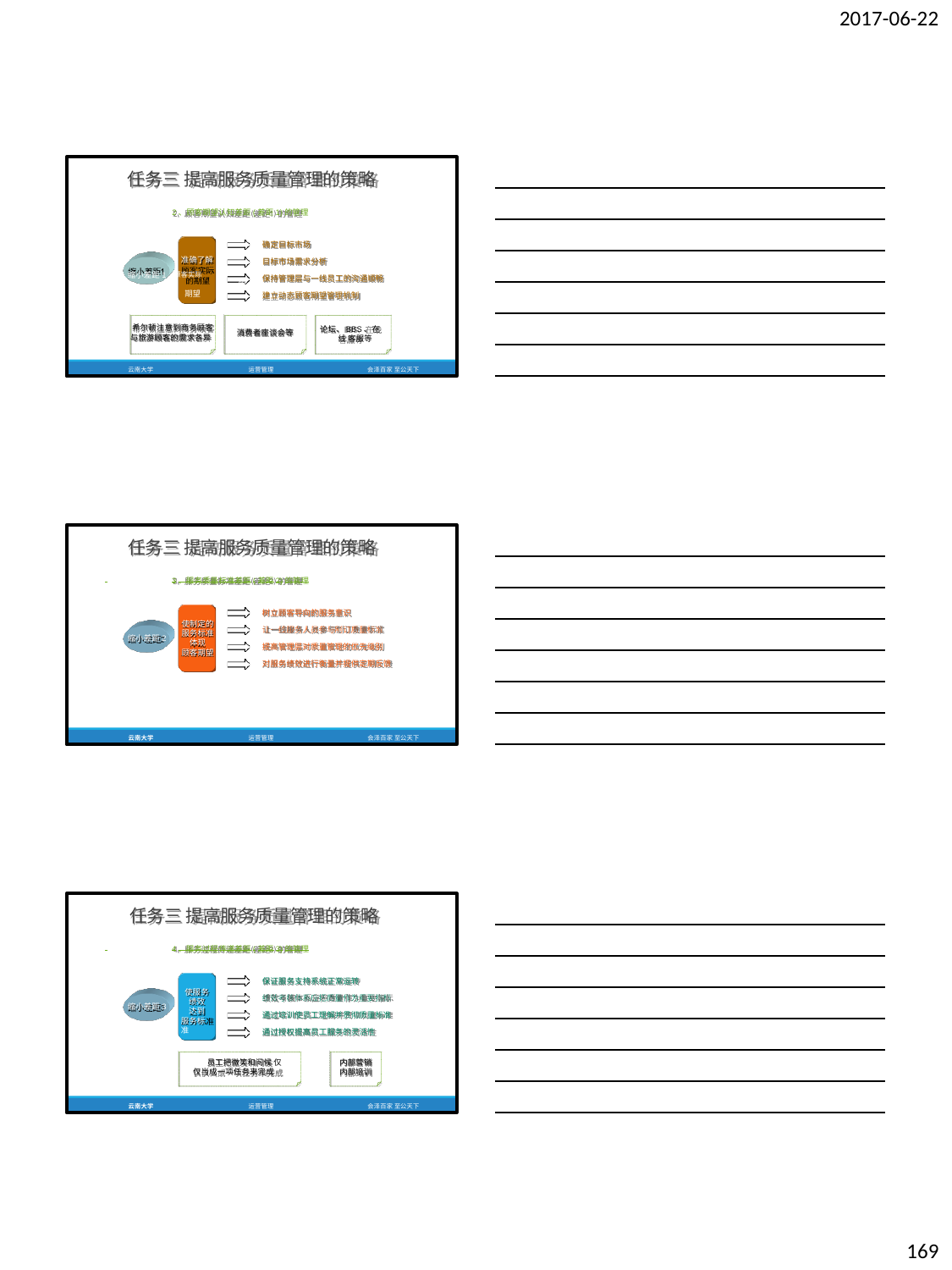

2017-06-22

任务三 提高服务质量管理的策略

2、顾客期望认知差距(差距1)的管理

确定目标市场

准确了解 缩小差距1 顾客实际
的期望

目标市场需求分析
保持管理层与一线员工的沟通顺畅 建立动态顾客期望管理机制

希尔顿注意到商务顾客 与旅游顾客的需求各异
论坛、BBS、在线 客服等

消费者座谈会等

云南大学
运营管理
会泽百家 至公天下

任务三 提高服务质量管理的策略

 	3、服务质量标准差距(差距2)的管理

树立顾客导向的服务意识

使制定的 服务标准 体现
顾客期望

让一线服务人员参与制订质量标准

缩小差距2
提高管理层对质量管理的优先级别

对服务绩效进行衡量并提供定期反馈

云南大学
运营管理
会泽百家 至公天下

任务三 提高服务质量管理的策略

 	4、服务过程传递差距(差距3)的管理

保证服务支持系统正常运转

使服务 绩效 达到
服务标准

绩效考核体系应把质量作为重要指标

缩小差距3
通过培训使员工理解并贯彻质量标准

通过授权提高员工服务的灵活性

内部营销 内部培训
员工把微笑和问候 仅仅当成一项任务来完成

云南大学
运营管理
会泽百家 至公天下

169